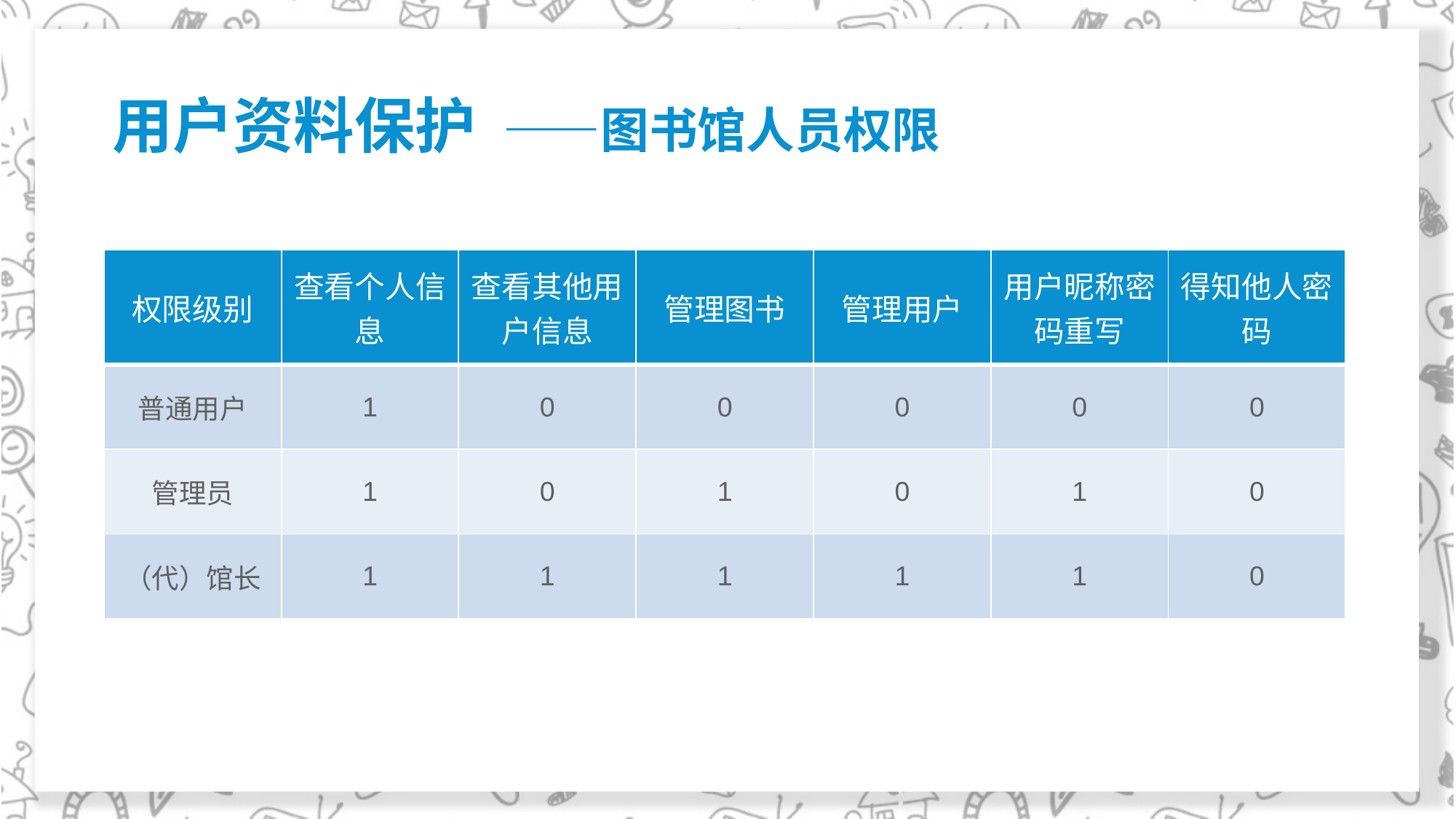

# 用户资料保护  ——图书馆人员权限
| 权限级别 | 查看个人信息 | 查看其他用户信息 | 管理图书 | 管理用户 | 用户昵称密码重写 | 得知他人密码 |
| --- | --- | --- | --- | --- | --- | --- |
| 普通用户 | 1 | 0 | 0 | 0 | 0 | 0 |
| 管理员 | 1 | 0 | 1 | 0 | 1 | 0 |
| （代）馆长 | 1 | 1 | 1 | 1 | 1 | 0 |